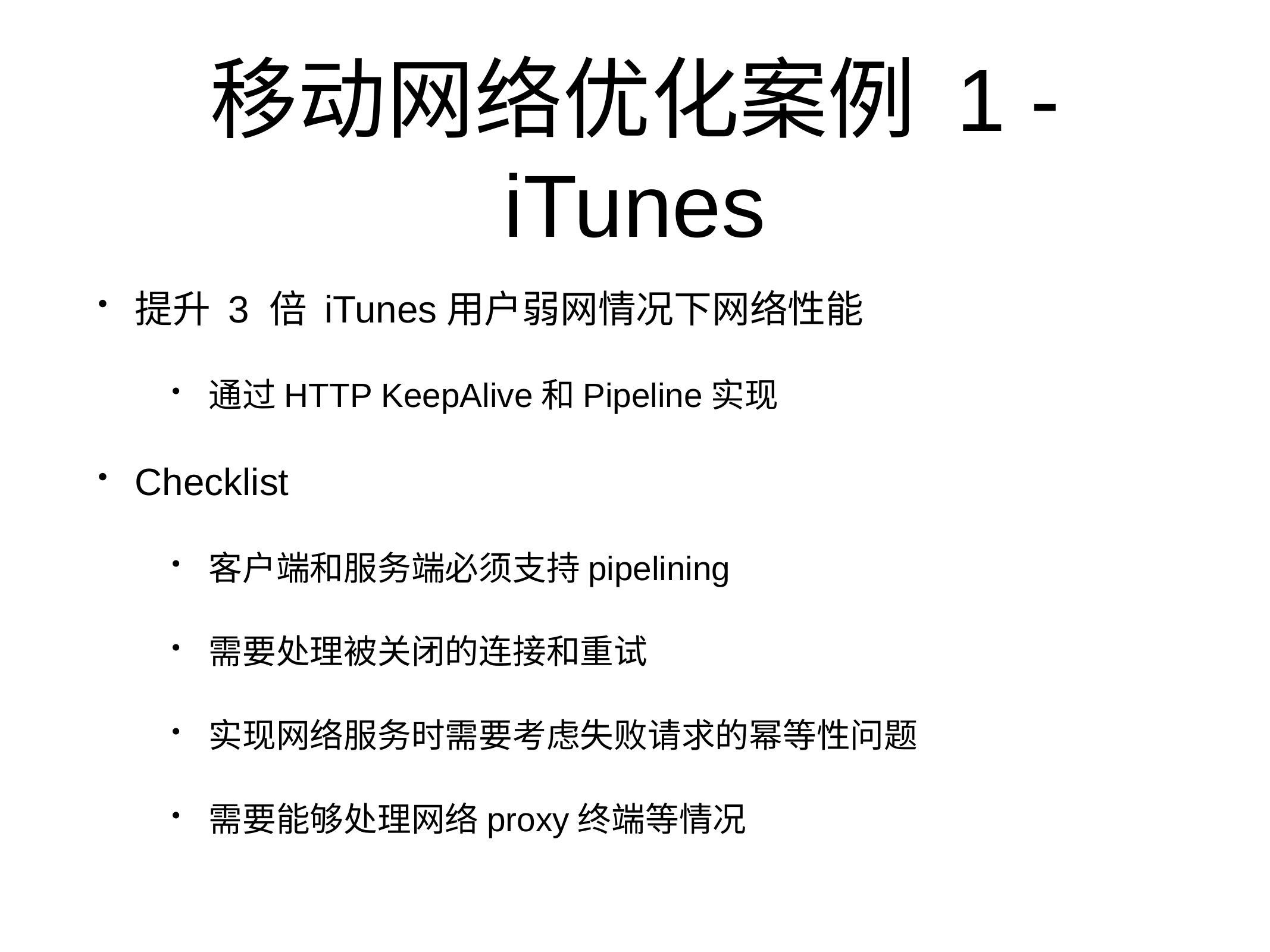

# 移动网络优化案例 1 - iTunes
提升 3 倍 iTunes用户弱网情况下网络性能
通过HTTP KeepAlive和Pipeline实现
Checklist
客户端和服务端必须支持pipelining
需要处理被关闭的连接和重试
实现网络服务时需要考虑失败请求的幂等性问题
需要能够处理网络proxy终端等情况